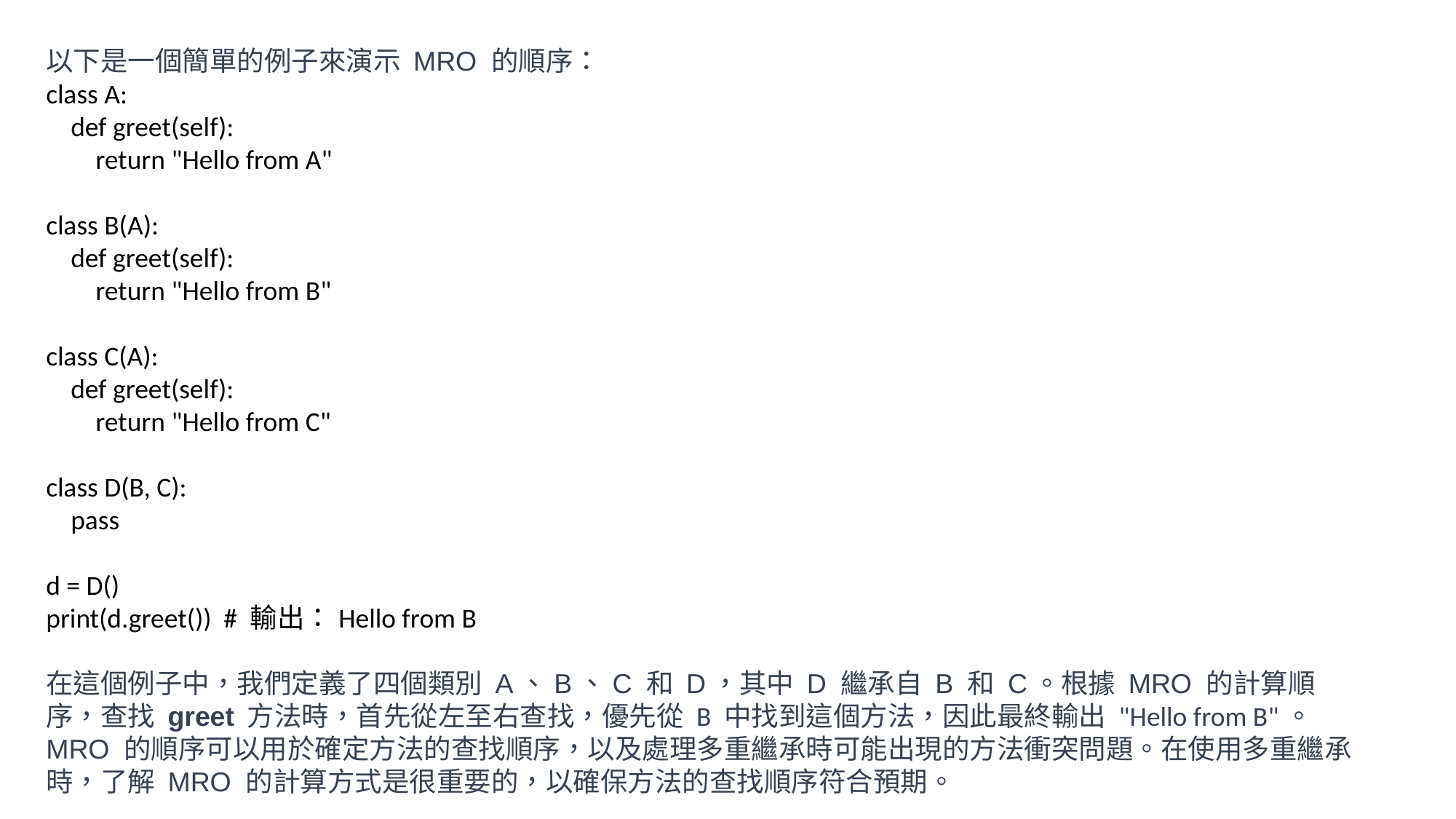

以下是一個簡單的例子來演示 MRO 的順序：
class A:
    def greet(self):
        return "Hello from A"

class B(A):
    def greet(self):
        return "Hello from B"

class C(A):
    def greet(self):
        return "Hello from C"

class D(B, C):
    pass

d = D()
print(d.greet())  # 輸出：Hello from B

在這個例子中，我們定義了四個類別 A、B、C 和 D，其中 D 繼承自 B 和 C。根據 MRO 的計算順序，查找 greet 方法時，首先從左至右查找，優先從 B 中找到這個方法，因此最終輸出 "Hello from B"。
MRO 的順序可以用於確定方法的查找順序，以及處理多重繼承時可能出現的方法衝突問題。在使用多重繼承時，了解 MRO 的計算方式是很重要的，以確保方法的查找順序符合預期。